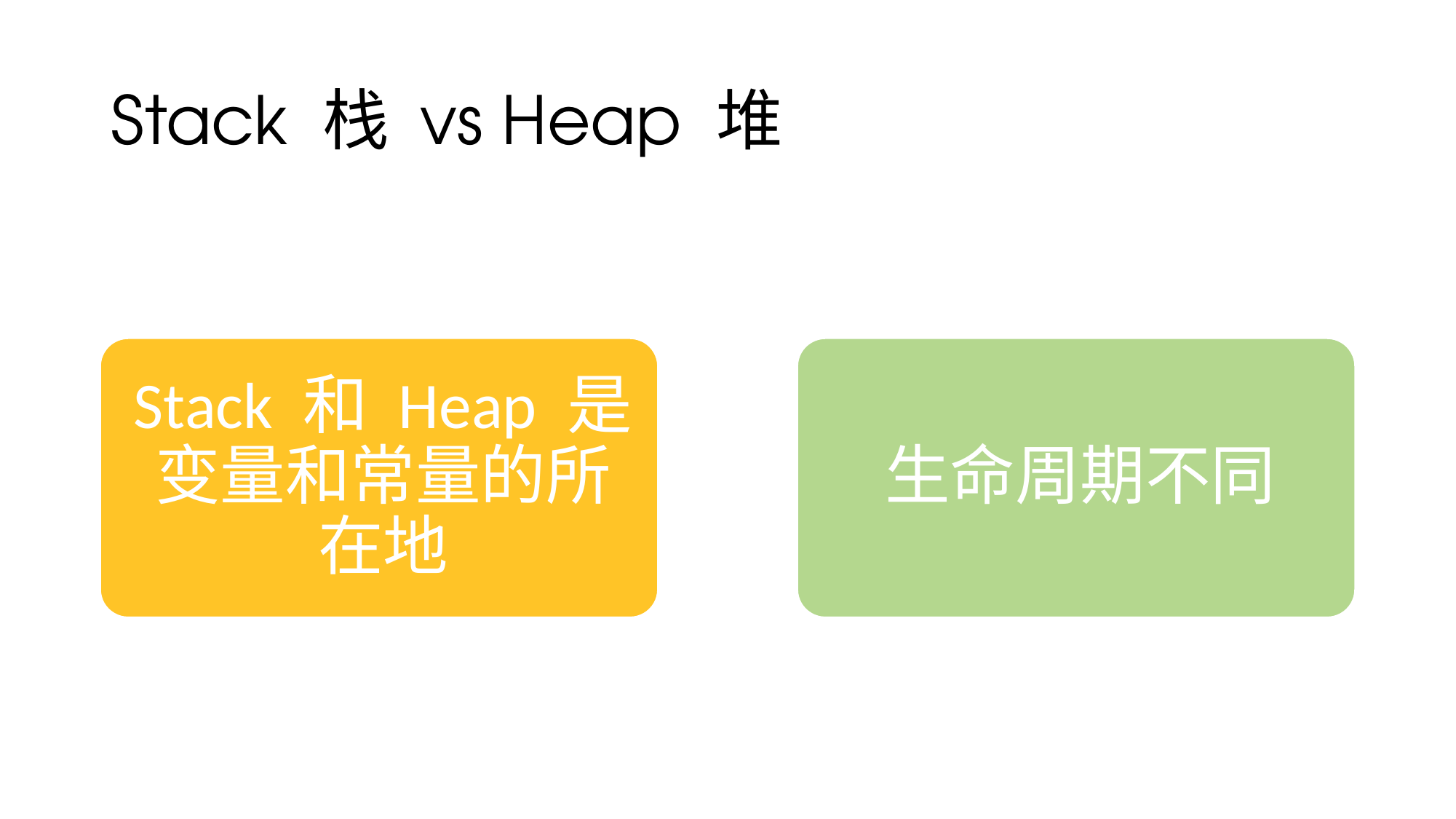

# Stack 栈 vs Heap 堆
Stack 和 Heap 是变量和常量的所在地
生命周期不同